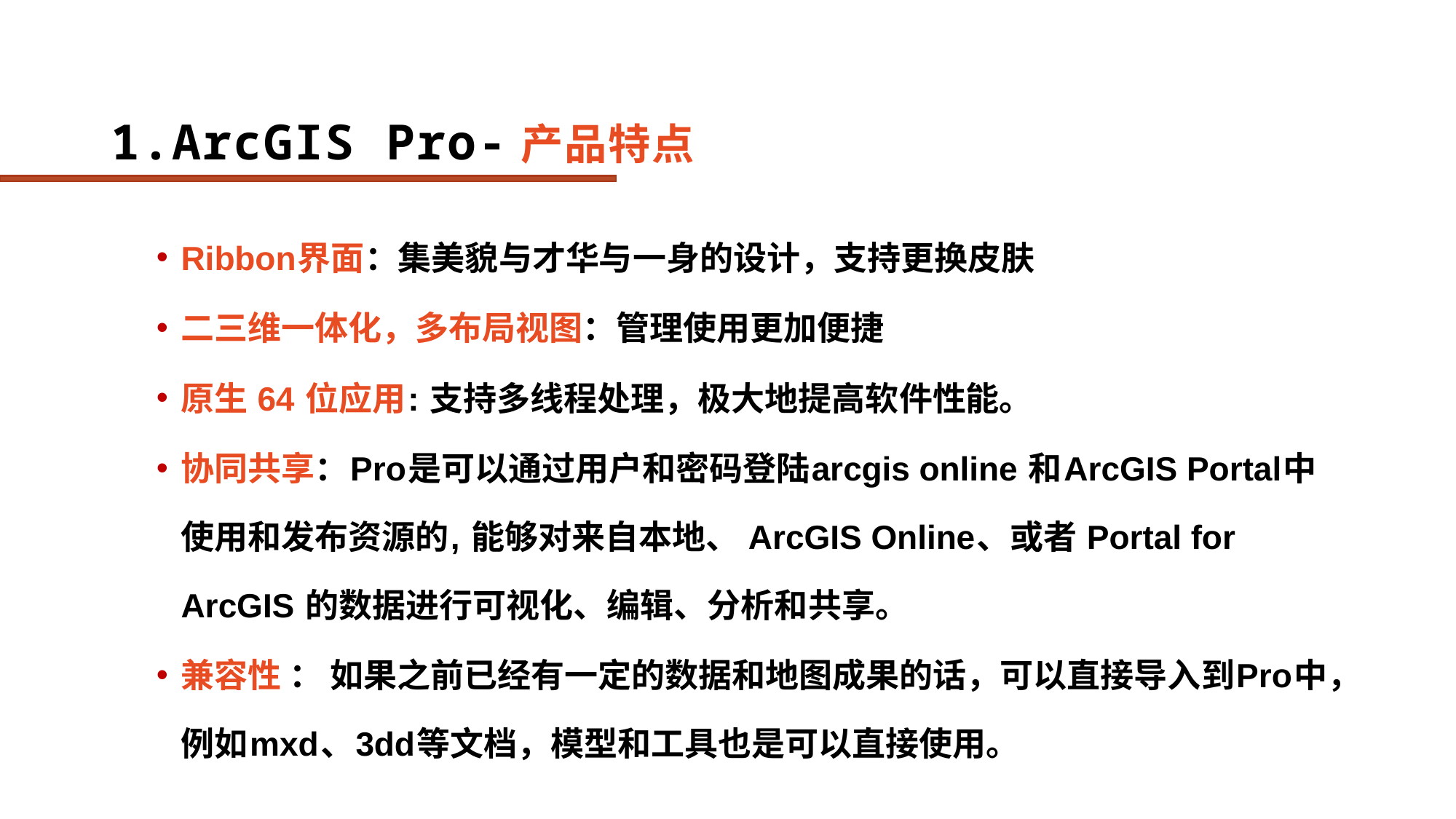

# 1.ArcGIS Pro-产品特点
Ribbon界面：集美貌与才华与一身的设计，支持更换皮肤
二三维一体化，多布局视图：管理使用更加便捷
原生 64 位应用: 支持多线程处理，极大地提高软件性能。
协同共享：Pro是可以通过用户和密码登陆arcgis online 和ArcGIS Portal中使用和发布资源的, 能够对来自本地、 ArcGIS Online、或者 Portal for ArcGIS 的数据进行可视化、编辑、分析和共享。
兼容性 ： 如果之前已经有一定的数据和地图成果的话，可以直接导入到Pro中，例如mxd、3dd等文档，模型和工具也是可以直接使用。